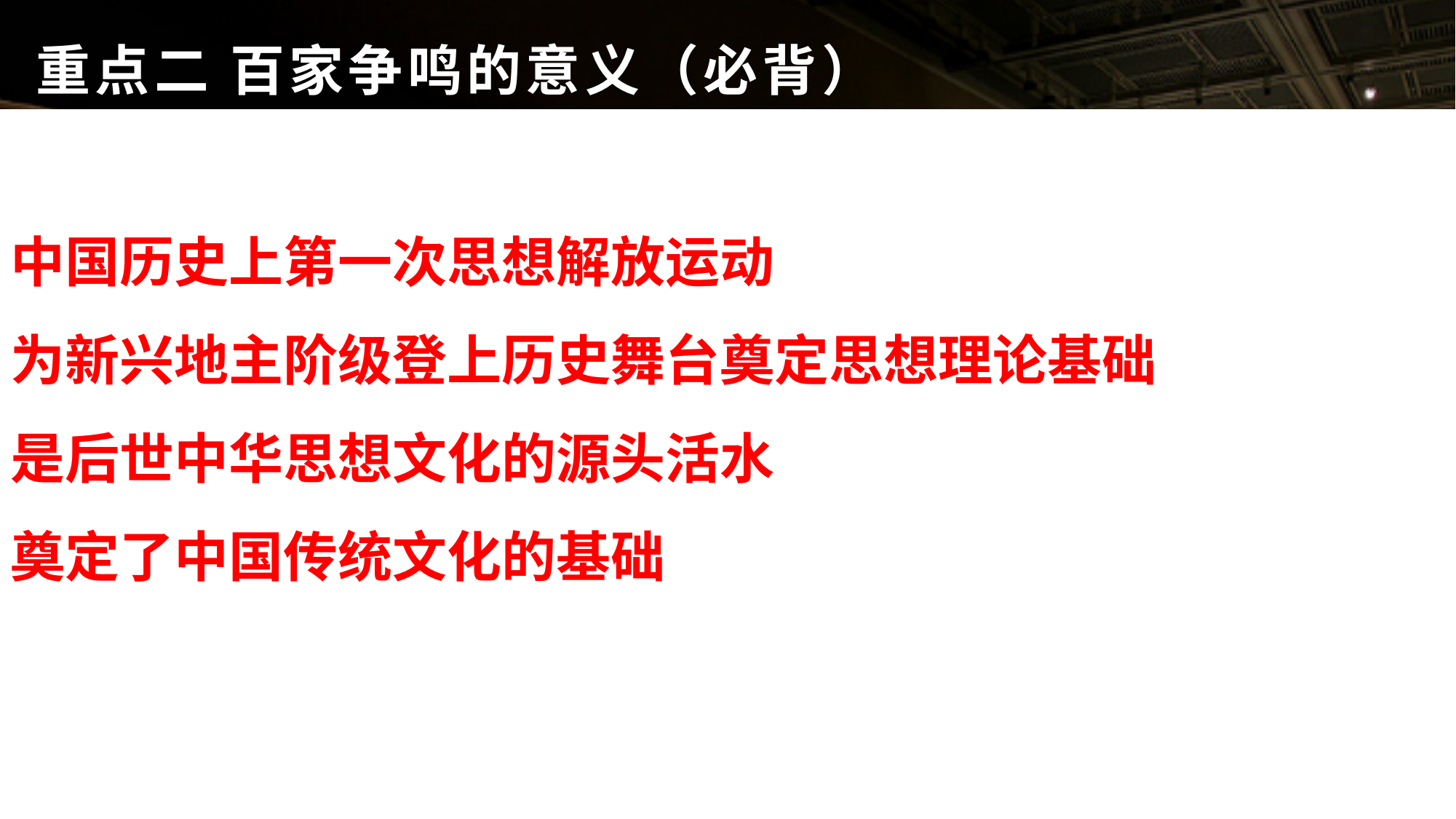

重点二 百家争鸣的意义（必背）
中国历史上第一次思想解放运动
为新兴地主阶级登上历史舞台奠定思想理论基础
是后世中华思想文化的源头活水
奠定了中国传统文化的基础